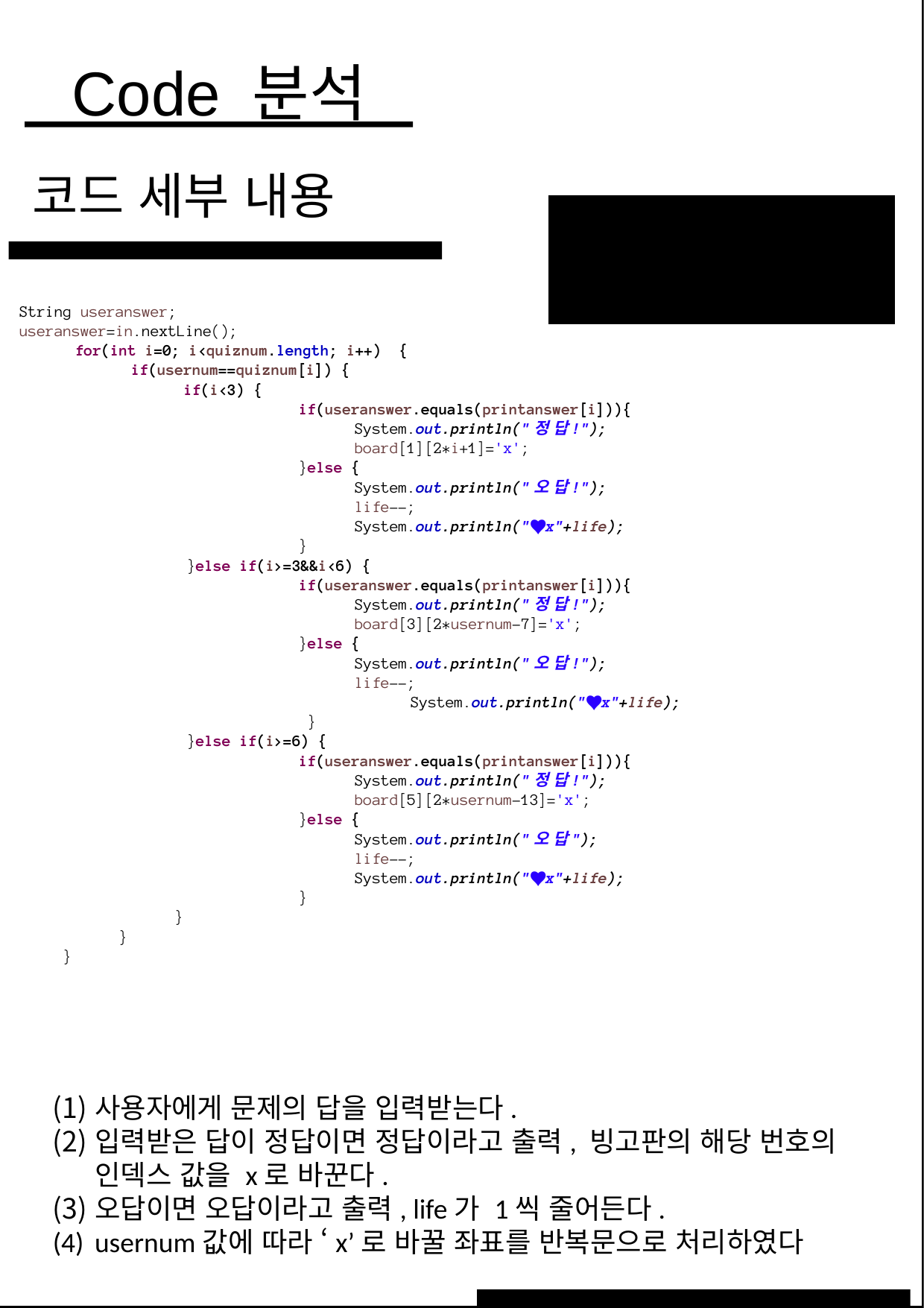

Code 분석

코드 세부 내용

String useranswer;
useranswer=in.nextLine();
for(int i=0; i<quiznum.length; i++)  {
if(usernum==quiznum[i]) {
      if(i<3) {
	if(useranswer.equals(printanswer[i])){
	System.out.println("정 답!");
	board[1][2*i+1]='x';
	}else {
	System.out.println("오 답!");
	life--;
	System.out.println("♥x"+life);
 	}
}else if(i>=3&&i<6) {
	if(useranswer.equals(printanswer[i])){
	System.out.println("정 답!");
	board[3][2*usernum-7]='x';
	}else {
	System.out.println("오 답!");
	life--;
		System.out.println("♥x"+life);
	 }
}else if(i>=6) {
	if(useranswer.equals(printanswer[i])){
	System.out.println("정 답!");
	board[5][2*usernum-13]='x';
	}else {
	System.out.println("오 답");
	life--;
	System.out.println("♥x"+life);
	}
     }
     }
     }
WHAT WE DO?

23

사용자에게 문제의 답을 입력받는다.
입력받은 답이 정답이면 정답이라고 출력, 빙고판의 해당 번호의 인덱스 값을 x로 바꾼다.
오답이면 오답이라고 출력, life가 1씩 줄어든다.
usernum값에 따라 ‘x’로 바꿀 좌표를 반복문으로 처리하였다